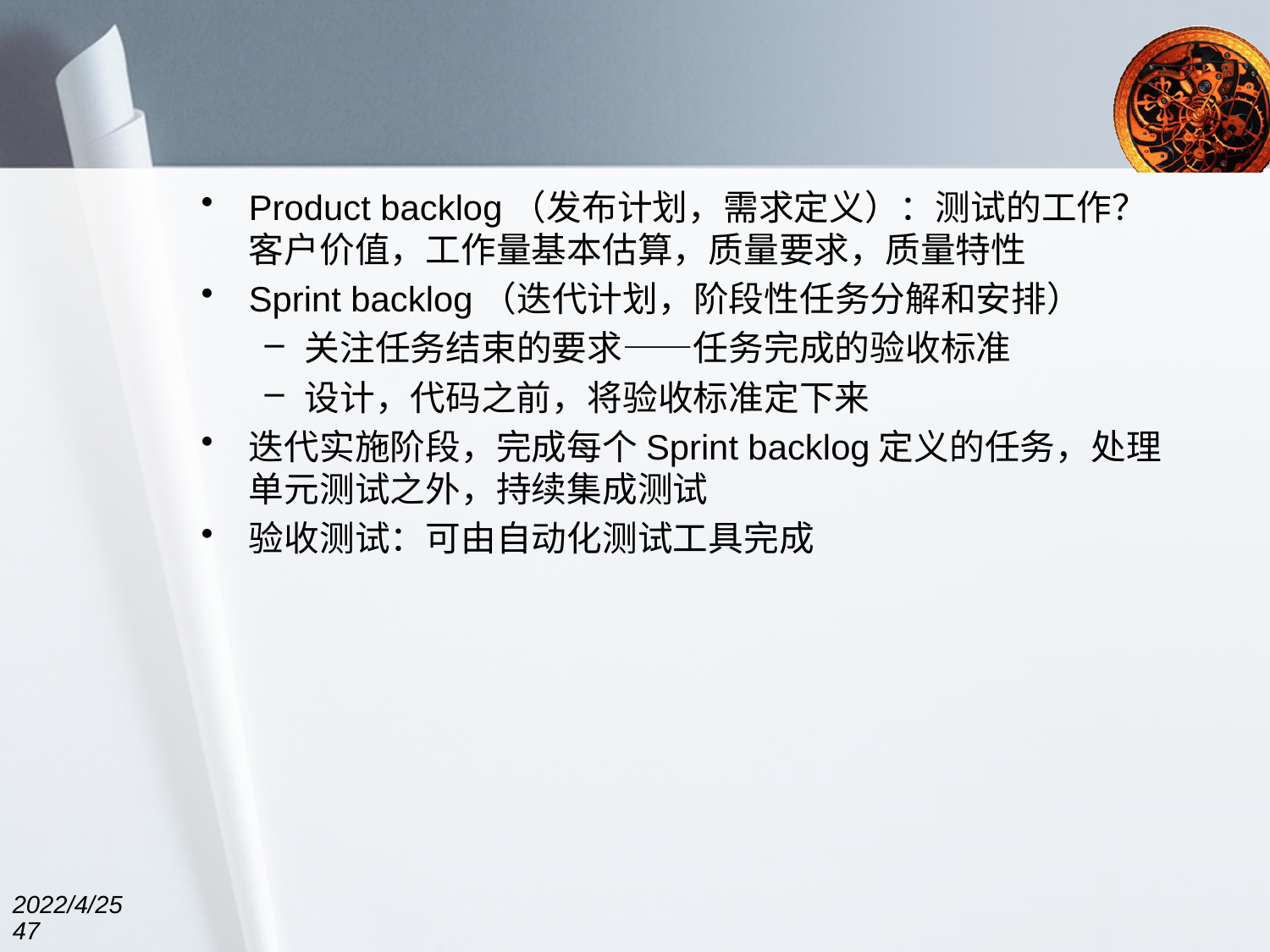

#
Product backlog（发布计划，需求定义）：测试的工作？客户价值，工作量基本估算，质量要求，质量特性
Sprint backlog（迭代计划，阶段性任务分解和安排）
关注任务结束的要求——任务完成的验收标准
设计，代码之前，将验收标准定下来
迭代实施阶段，完成每个Sprint backlog定义的任务，处理单元测试之外，持续集成测试
验收测试：可由自动化测试工具完成
2022/4/25
47